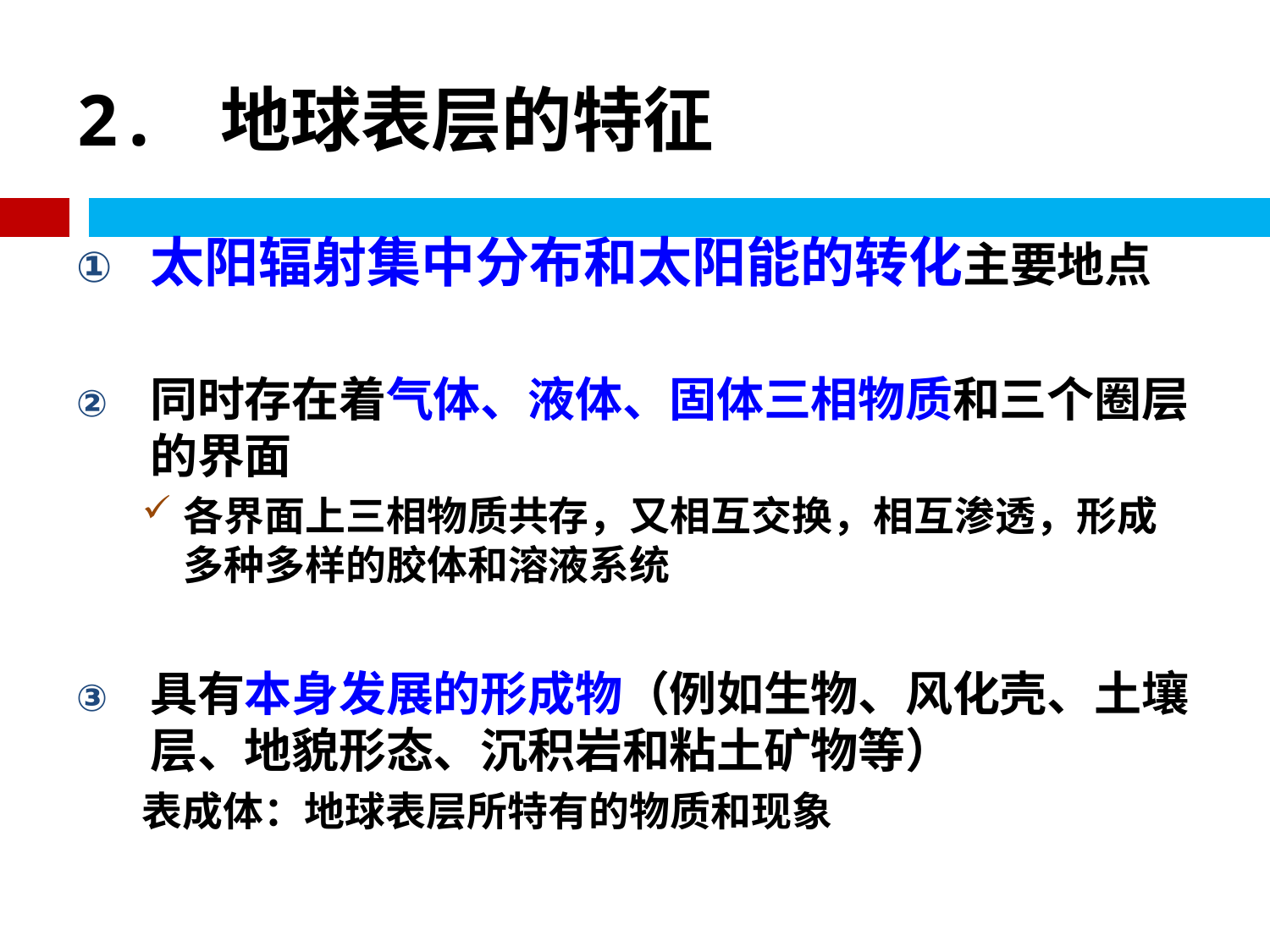

# 2. 地球表层的特征
太阳辐射集中分布和太阳能的转化主要地点

同时存在着气体、液体、固体三相物质和三个圈层的界面
各界面上三相物质共存，又相互交换，相互渗透，形成多种多样的胶体和溶液系统

具有本身发展的形成物（例如生物、风化壳、土壤层、地貌形态、沉积岩和粘土矿物等）
表成体：地球表层所特有的物质和现象